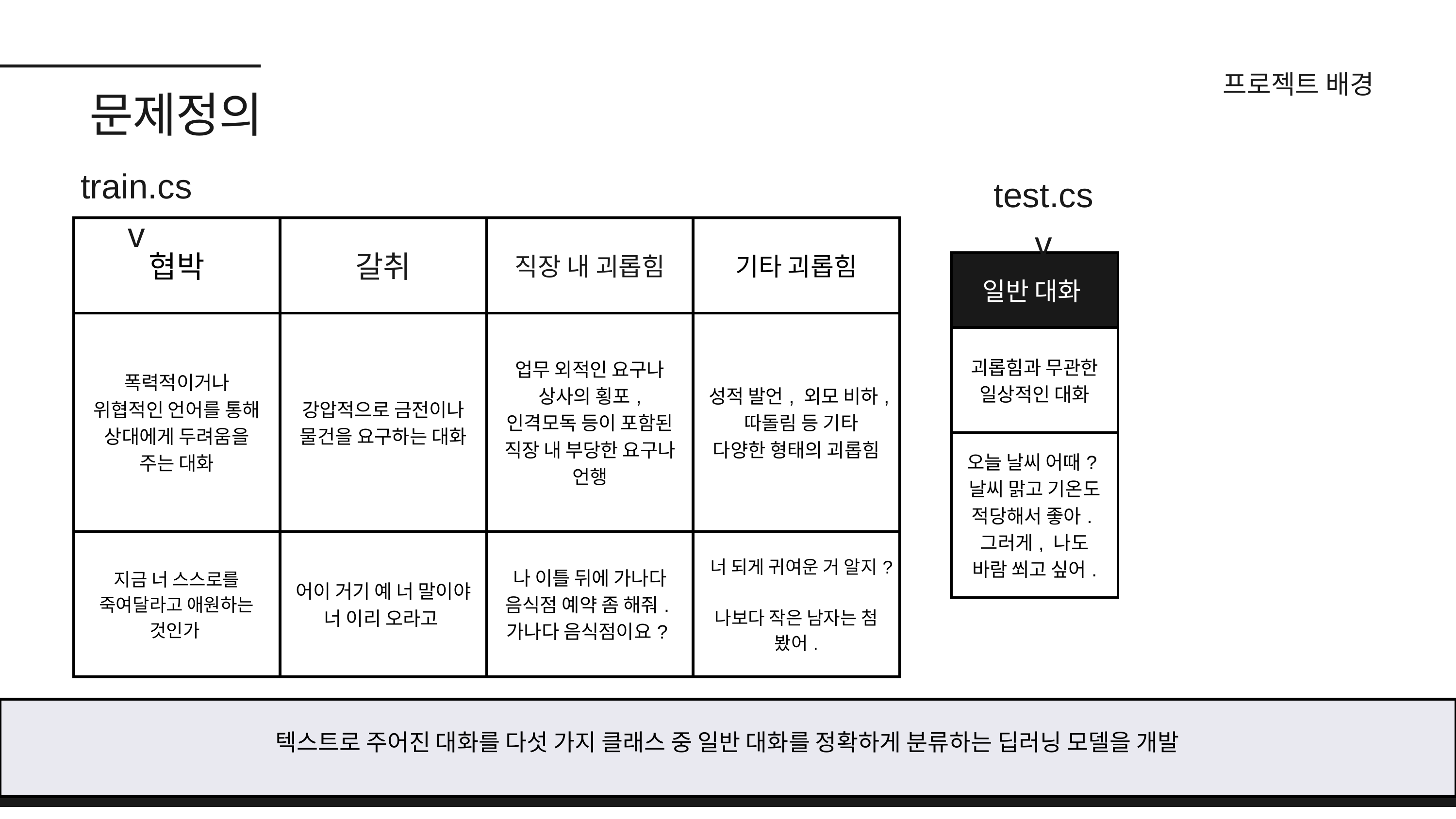

프로젝트 배경

문제정의
train.csv
test.csv
| 협박 | 갈취 | 직장 내 괴롭힘 | 기타 괴롭힘 |
| --- | --- | --- | --- |
| 폭력적이거나 위협적인 언어를 통해 상대에게 두려움을 주는 대화 | 강압적으로 금전이나 물건을 요구하는 대화 | 업무 외적인 요구나 상사의 횡포, 인격모독 등이 포함된 직장 내 부당한 요구나 언행 | 성적 발언, 외모 비하, 따돌림 등 기타 다양한 형태의 괴롭힘 |
| 지금 너 스스로를 죽여달라고 애원하는 것인가 | 어이 거기 예 너 말이야 너 이리 오라고 | 나 이틀 뒤에 가나다 음식점 예약 좀 해줘. 가나다 음식점이요? | 너 되게 귀여운 거 알지? 나보다 작은 남자는 첨 봤어. |
| 일반 대화 |
| --- |
| 괴롭힘과 무관한 일상적인 대화 |
| 오늘 날씨 어때? 날씨 맑고 기온도 적당해서 좋아. 그러게, 나도 바람 쐬고 싶어. |

텍스트로 주어진 대화를 다섯 가지 클래스 중 일반 대화를 정확하게 분류하는 딥러닝 모델을 개발